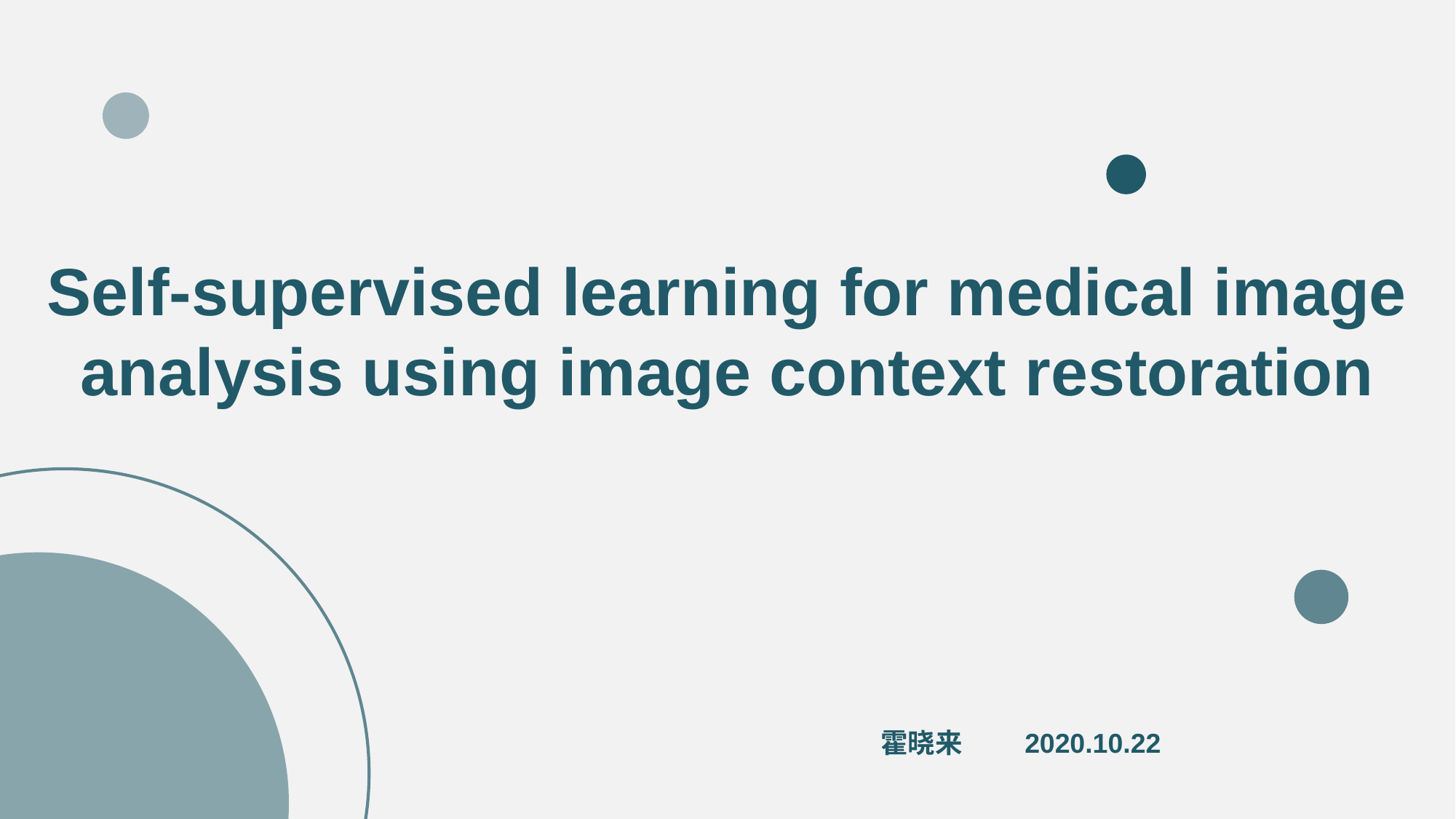

Self-supervised learning for medical image analysis using image context restoration

                    霍晓来         2020.10.22